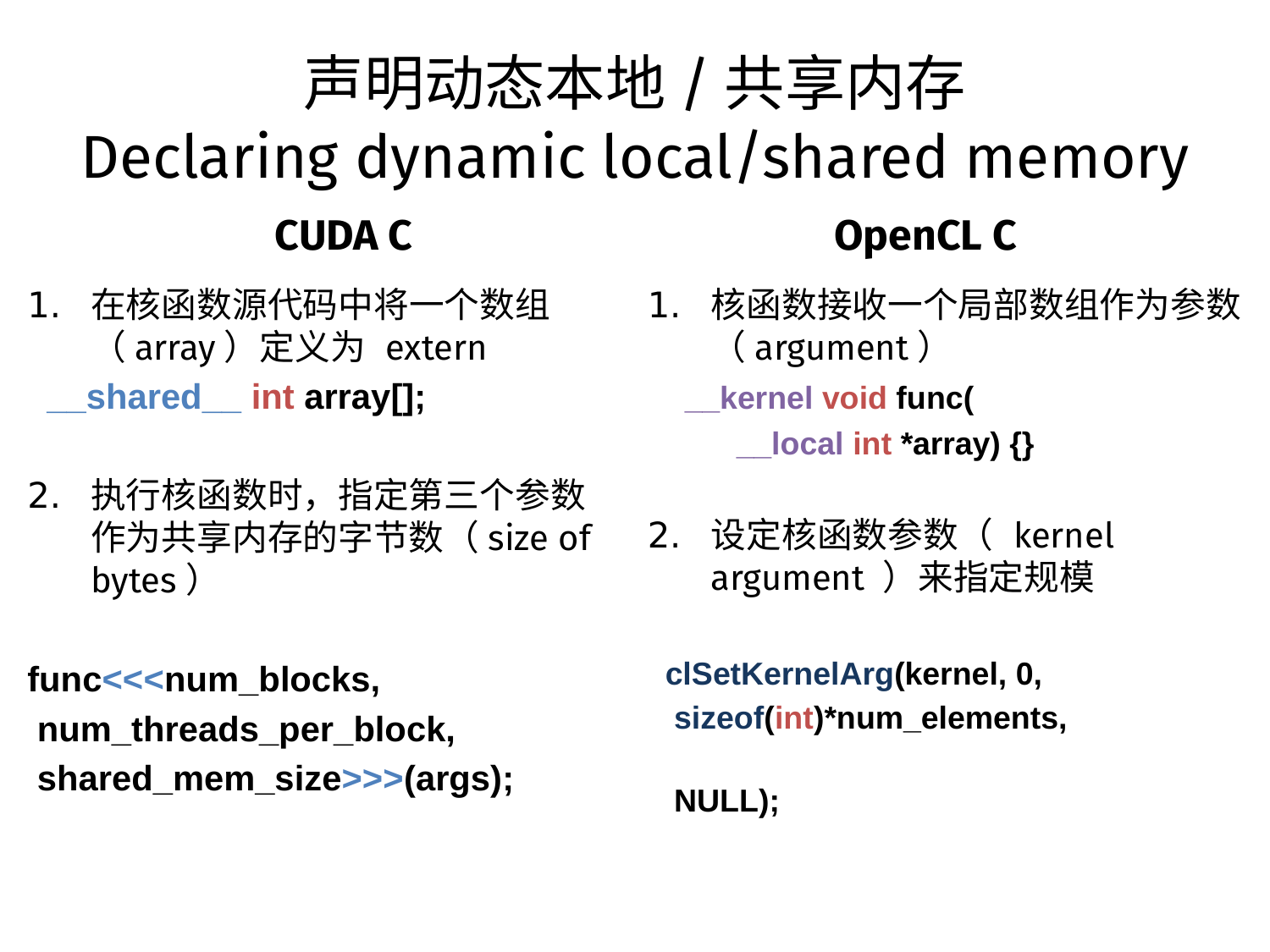

声明动态本地/共享内存
Declaring dynamic local/shared memory
CUDA C
OpenCL C
在核函数源代码中将一个数组（array）定义为 extern
  __shared__ int array[];

执行核函数时，指定第三个参数作为共享内存的字节数（size of bytes）

func<<<num_blocks,
 num_threads_per_block,
 shared_mem_size>>>(args);
核函数接收一个局部数组作为参数（argument）
    __kernel void func(
          __local int *array) {}

设定核函数参数（ kernel argument ）来指定规模

  clSetKernelArg(kernel, 0,
   sizeof(int)*num_elements,
   NULL);